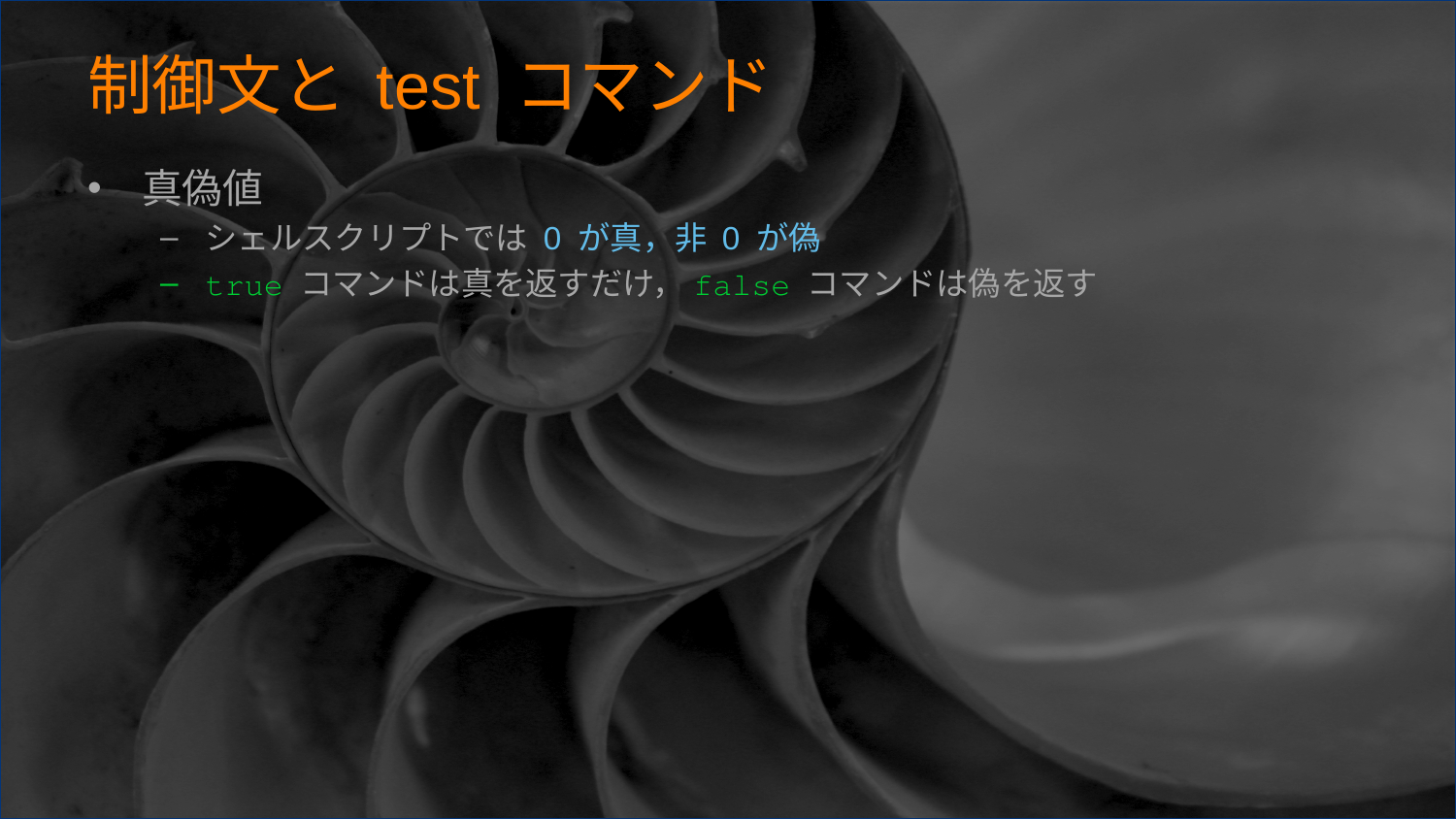

# 制御文と test コマンド
真偽値
シェルスクリプトでは 0 が真，非 0 が偽
true コマンドは真を返すだけ，false コマンドは偽を返す